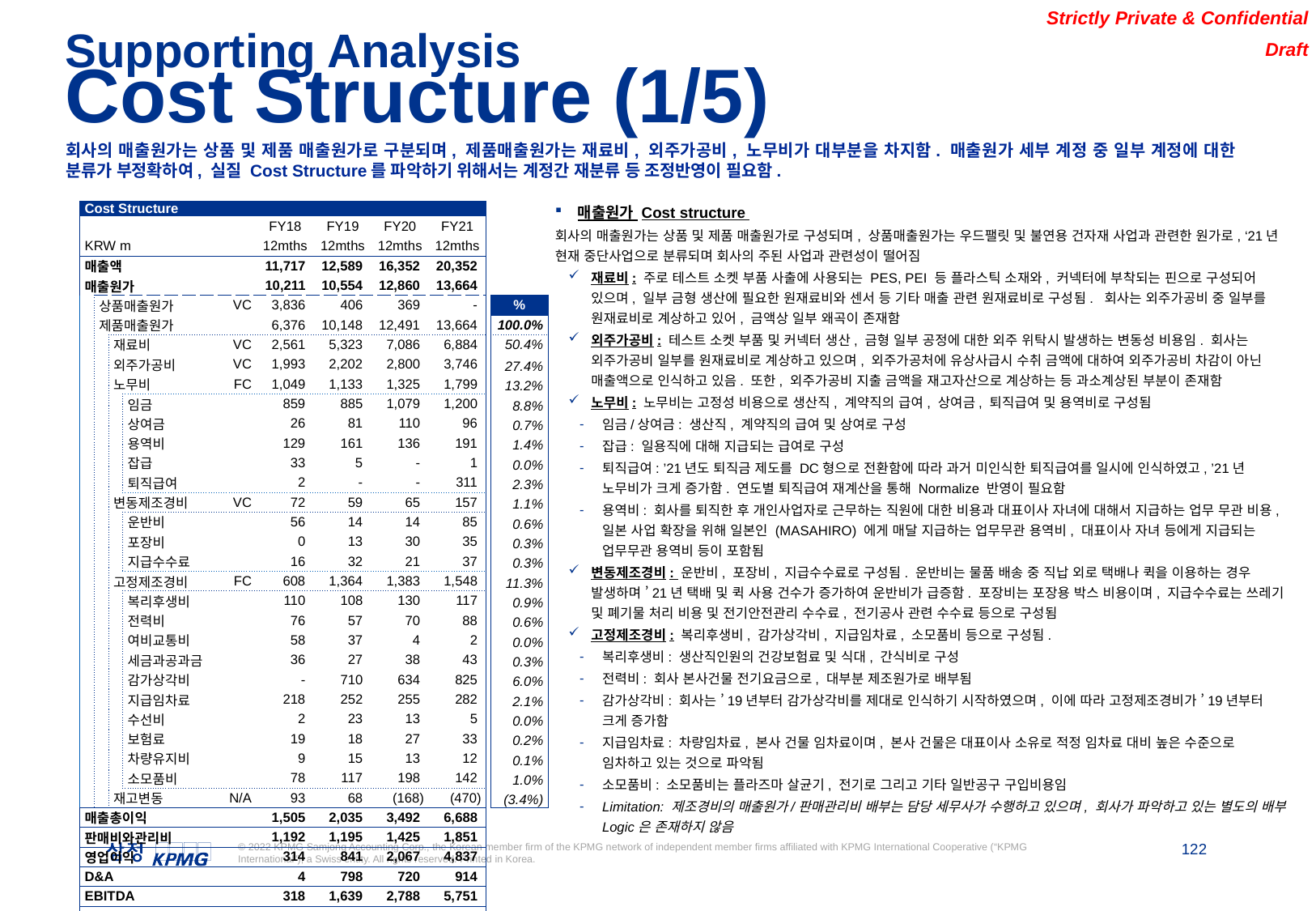

Supporting Analysis
Cost Structure (1/5)
회사의 매출원가는 상품 및 제품 매출원가로 구분되며, 제품매출원가는 재료비, 외주가공비, 노무비가 대부분을 차지함. 매출원가 세부 계정 중 일부 계정에 대한 분류가 부정확하여, 실질 Cost Structure를 파악하기 위해서는 계정간 재분류 등 조정반영이 필요함.
| Cost Structure |  |  |  |  |  |  |  |  |  |  |  |
| --- | --- | --- | --- | --- | --- | --- | --- | --- | --- | --- | --- |
|  |  |  |  |  | FY18 | FY19 | FY20 | FY21 |  |  |  |
| KRW m |  |  |  |  | 12mths | 12mths | 12mths | 12mths |  |  |  |
| 매출액 |  |  |  |  | 11,717 | 12,589 | 16,352 | 20,352 |  |  |  |
| 매출원가 |  |  |  |  | 10,211 | 10,554 | 12,860 | 13,664 |  |  |  |
|  | 상품매출원가 |  |  | VC | 3,836 | 406 | 369 | - |  | % |  |
|  | 제품매출원가 |  |  |  | 6,376 | 10,148 | 12,491 | 13,664 |  | 100.0% |  |
|  |  | 재료비 |  | VC | 2,561 | 5,323 | 7,086 | 6,884 |  | 50.4% |  |
|  |  | 외주가공비 |  | VC | 1,993 | 2,202 | 2,800 | 3,746 |  | 27.4% |  |
|  |  | 노무비 |  | FC | 1,049 | 1,133 | 1,325 | 1,799 |  | 13.2% |  |
|  |  |  | 임금 |  | 859 | 885 | 1,079 | 1,200 |  | 8.8% |  |
|  |  |  | 상여금 |  | 26 | 81 | 110 | 96 |  | 0.7% |  |
|  |  |  | 용역비 |  | 129 | 161 | 136 | 191 |  | 1.4% |  |
|  |  |  | 잡급 |  | 33 | 5 | - | 1 |  | 0.0% |  |
|  |  |  | 퇴직급여 |  | 2 | - | - | 311 |  | 2.3% |  |
|  |  | 변동제조경비 |  | VC | 72 | 59 | 65 | 157 |  | 1.1% |  |
|  |  |  | 운반비 |  | 56 | 14 | 14 | 85 |  | 0.6% |  |
|  |  |  | 포장비 |  | 0 | 13 | 30 | 35 |  | 0.3% |  |
|  |  |  | 지급수수료 |  | 16 | 32 | 21 | 37 |  | 0.3% |  |
|  |  | 고정제조경비 |  | FC | 608 | 1,364 | 1,383 | 1,548 |  | 11.3% |  |
|  |  |  | 복리후생비 |  | 110 | 108 | 130 | 117 |  | 0.9% |  |
|  |  |  | 전력비 |  | 76 | 57 | 70 | 88 |  | 0.6% |  |
|  |  |  | 여비교통비 |  | 58 | 37 | 4 | 2 |  | 0.0% |  |
|  |  |  | 세금과공과금 |  | 36 | 27 | 38 | 43 |  | 0.3% |  |
|  |  |  | 감가상각비 |  | - | 710 | 634 | 825 |  | 6.0% |  |
|  |  |  | 지급임차료 |  | 218 | 252 | 255 | 282 |  | 2.1% |  |
|  |  |  | 수선비 |  | 2 | 23 | 13 | 5 |  | 0.0% |  |
|  |  |  | 보험료 |  | 19 | 18 | 27 | 33 |  | 0.2% |  |
|  |  |  | 차량유지비 |  | 9 | 15 | 13 | 12 |  | 0.1% |  |
|  |  |  | 소모품비 |  | 78 | 117 | 198 | 142 |  | 1.0% |  |
|  |  | 재고변동 |  | N/A | 93 | 68 | (168) | (470) |  | (3.4%) |  |
| 매출총이익 |  |  |  |  | 1,505 | 2,035 | 3,492 | 6,688 |  |  |  |
| 판매비와관리비 |  |  |  |  | 1,192 | 1,195 | 1,425 | 1,851 |  |  |  |
| 영업이익 |  |  |  |  | 314 | 841 | 2,067 | 4,837 |  |  |  |
| D&A |  |  |  |  | 4 | 798 | 720 | 914 |  |  |  |
| EBITDA |  |  |  |  | 318 | 1,639 | 2,788 | 5,751 |  |  |  |
| EBITDA% |  |  |  |  | 2.7% | 13.0% | 17.0% | 28.3% |  |  |  |
| 총원가 대비 VC% |  |  |  |  | 74.8% | 68.4% | 71.4% | 67.5% |  |  |  |
| 총원가 대비 FC% |  |  |  |  | 25.2% | 31.6% | 28.6% | 32.5% |  |  |  |
매출원가 Cost structure
회사의 매출원가는 상품 및 제품 매출원가로 구성되며, 상품매출원가는 우드팰릿 및 불연용 건자재 사업과 관련한 원가로, ‘21년 현재 중단사업으로 분류되며 회사의 주된 사업과 관련성이 떨어짐
재료비: 주로 테스트 소켓 부품 사출에 사용되는 PES, PEI 등 플라스틱 소재와, 커넥터에 부착되는 핀으로 구성되어 있으며, 일부 금형 생산에 필요한 원재료비와 센서 등 기타 매출 관련 원재료비로 구성됨.  회사는 외주가공비 중 일부를 원재료비로 계상하고 있어, 금액상 일부 왜곡이 존재함
외주가공비: 테스트 소켓 부품 및 커넥터 생산, 금형 일부 공정에 대한 외주 위탁시 발생하는 변동성 비용임. 회사는 외주가공비 일부를 원재료비로 계상하고 있으며, 외주가공처에 유상사급시 수취 금액에 대하여 외주가공비 차감이 아닌 매출액으로 인식하고 있음. 또한, 외주가공비 지출 금액을 재고자산으로 계상하는 등 과소계상된 부분이 존재함
노무비: 노무비는 고정성 비용으로 생산직, 계약직의 급여, 상여금, 퇴직급여 및 용역비로 구성됨
임금/상여금: 생산직, 계약직의 급여 및 상여로 구성
잡급: 일용직에 대해 지급되는 급여로 구성
퇴직급여: ’21년도 퇴직금 제도를 DC형으로 전환함에 따라 과거 미인식한 퇴직급여를 일시에 인식하였고, ’21년 노무비가 크게 증가함. 연도별 퇴직급여 재계산을 통해 Normalize 반영이 필요함
용역비: 회사를 퇴직한 후 개인사업자로 근무하는 직원에 대한 비용과 대표이사 자녀에 대해서 지급하는 업무 무관 비용, 일본 사업 확장을 위해 일본인 (MASAHIRO) 에게 매달 지급하는 업무무관 용역비, 대표이사 자녀 등에게 지급되는 업무무관 용역비 등이 포함됨
변동제조경비: 운반비, 포장비, 지급수수료로 구성됨. 운반비는 물품 배송 중 직납 외로 택배나 퀵을 이용하는 경우 발생하며 ’21년 택배 및 퀵 사용 건수가 증가하여 운반비가 급증함. 포장비는 포장용 박스 비용이며, 지급수수료는 쓰레기 및 폐기물 처리 비용 및 전기안전관리 수수료, 전기공사 관련 수수료 등으로 구성됨
고정제조경비: 복리후생비, 감가상각비, 지급임차료, 소모품비 등으로 구성됨.
복리후생비: 생산직인원의 건강보험료 및 식대, 간식비로 구성
전력비: 회사 본사건물 전기요금으로, 대부분 제조원가로 배부됨
감가상각비: 회사는 ’19년부터 감가상각비를 제대로 인식하기 시작하였으며, 이에 따라 고정제조경비가 ’19년부터 크게 증가함
지급임차료: 차량임차료, 본사 건물 임차료이며, 본사 건물은 대표이사 소유로 적정 임차료 대비 높은 수준으로 임차하고 있는 것으로 파악됨
소모품비: 소모품비는 플라즈마 살균기, 전기로 그리고 기타 일반공구 구입비용임
Limitation: 제조경비의 매출원가/판매관리비 배부는 담당 세무사가 수행하고 있으며, 회사가 파악하고 있는 별도의 배부 Logic은 존재하지 않음